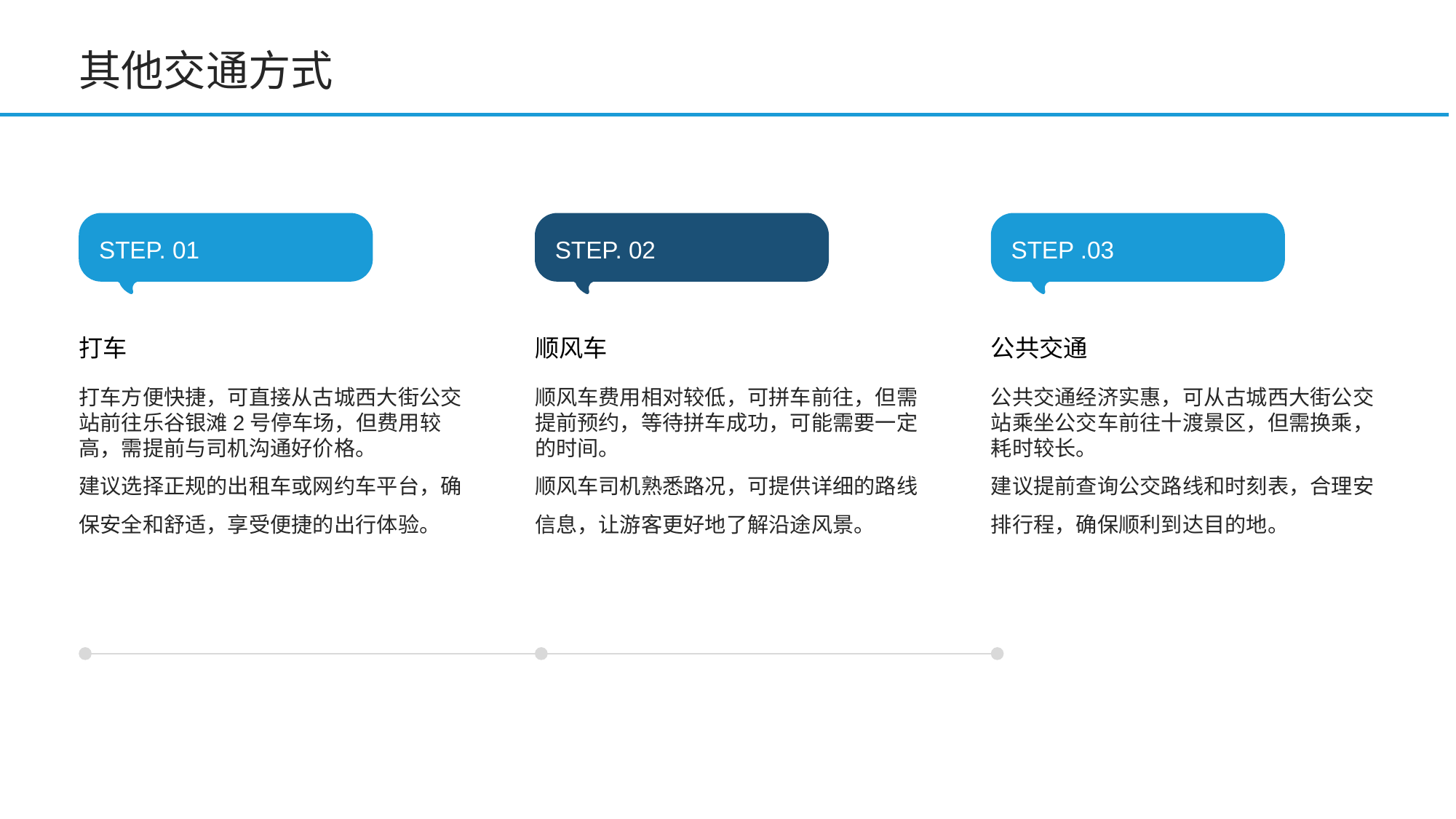

其他交通方式

STEP. 01
STEP. 02
STEP .03
打车
顺风车
公共交通
打车方便快捷，可直接从古城西大街公交站前往乐谷银滩2号停车场，但费用较高，需提前与司机沟通好价格。
建议选择正规的出租车或网约车平台，确保安全和舒适，享受便捷的出行体验。
顺风车费用相对较低，可拼车前往，但需提前预约，等待拼车成功，可能需要一定的时间。
顺风车司机熟悉路况，可提供详细的路线信息，让游客更好地了解沿途风景。
公共交通经济实惠，可从古城西大街公交站乘坐公交车前往十渡景区，但需换乘，耗时较长。
建议提前查询公交路线和时刻表，合理安排行程，确保顺利到达目的地。